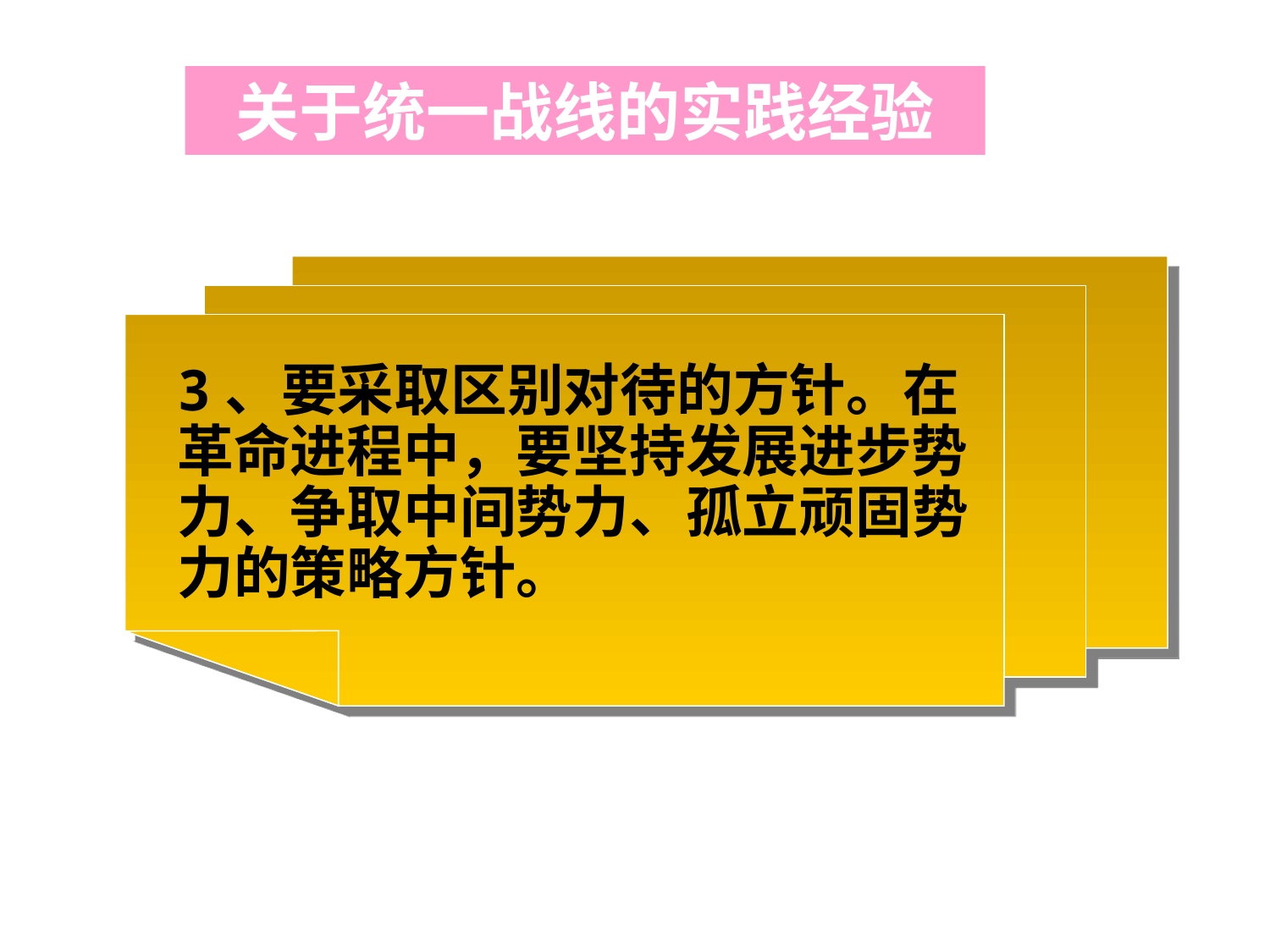

关于统一战线的实践经验

3、要采取区别对待的方针。在革命进程中，要坚持发展进步势力、争取中间势力、孤立顽固势力的策略方针。